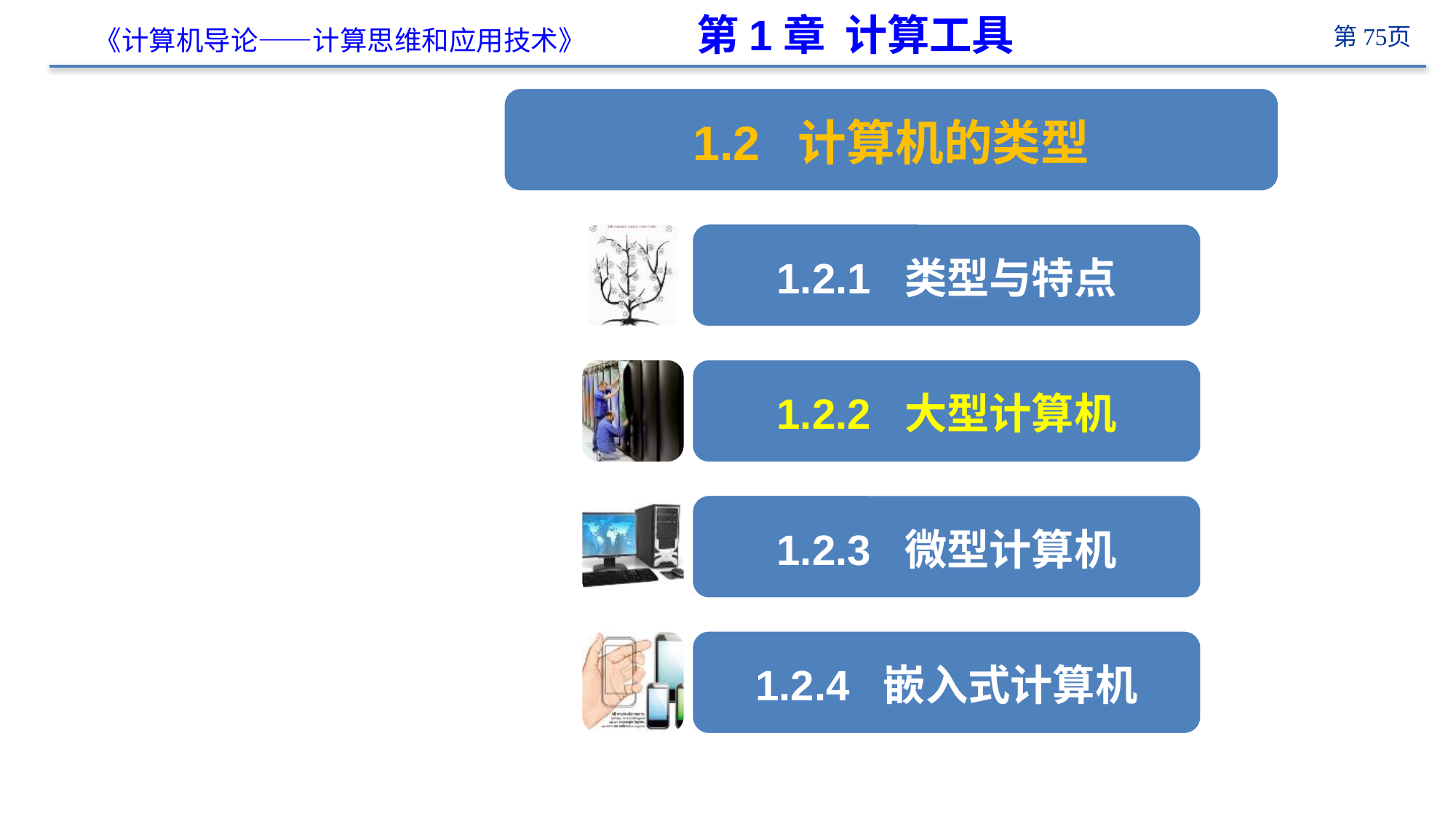

# 《计算机导论——计算思维和应用技术》                  第1章  计算工具
1.1.1  计算机的发展
1.2  计算机的类型
1.2.1  类型与特点
1.2.2  大型计算机
1.2.3  微型计算机
1.2.4  嵌入式计算机